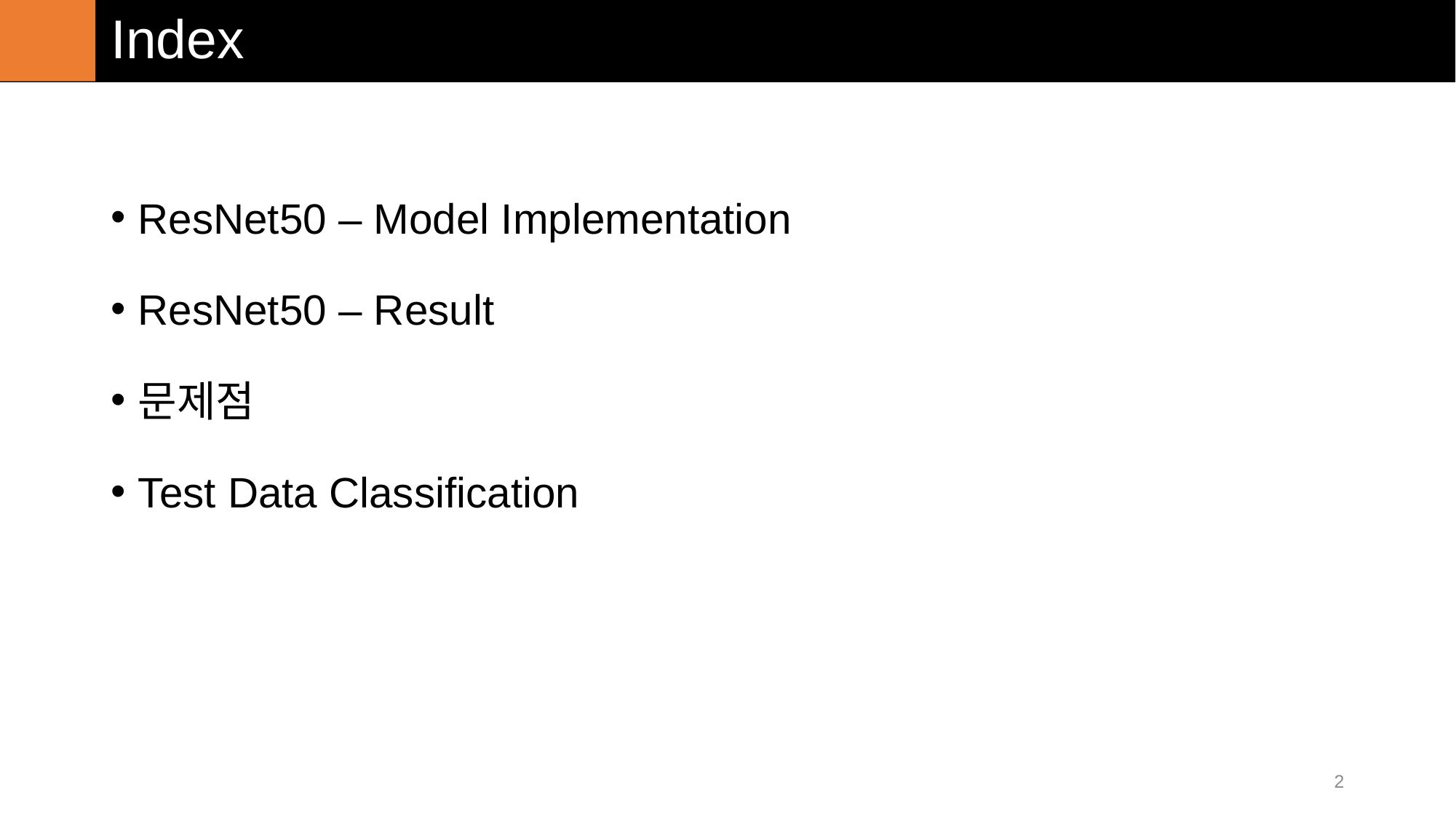

# Index
ResNet50 – Model Implementation
ResNet50 – Result
문제점
Test Data Classification

2